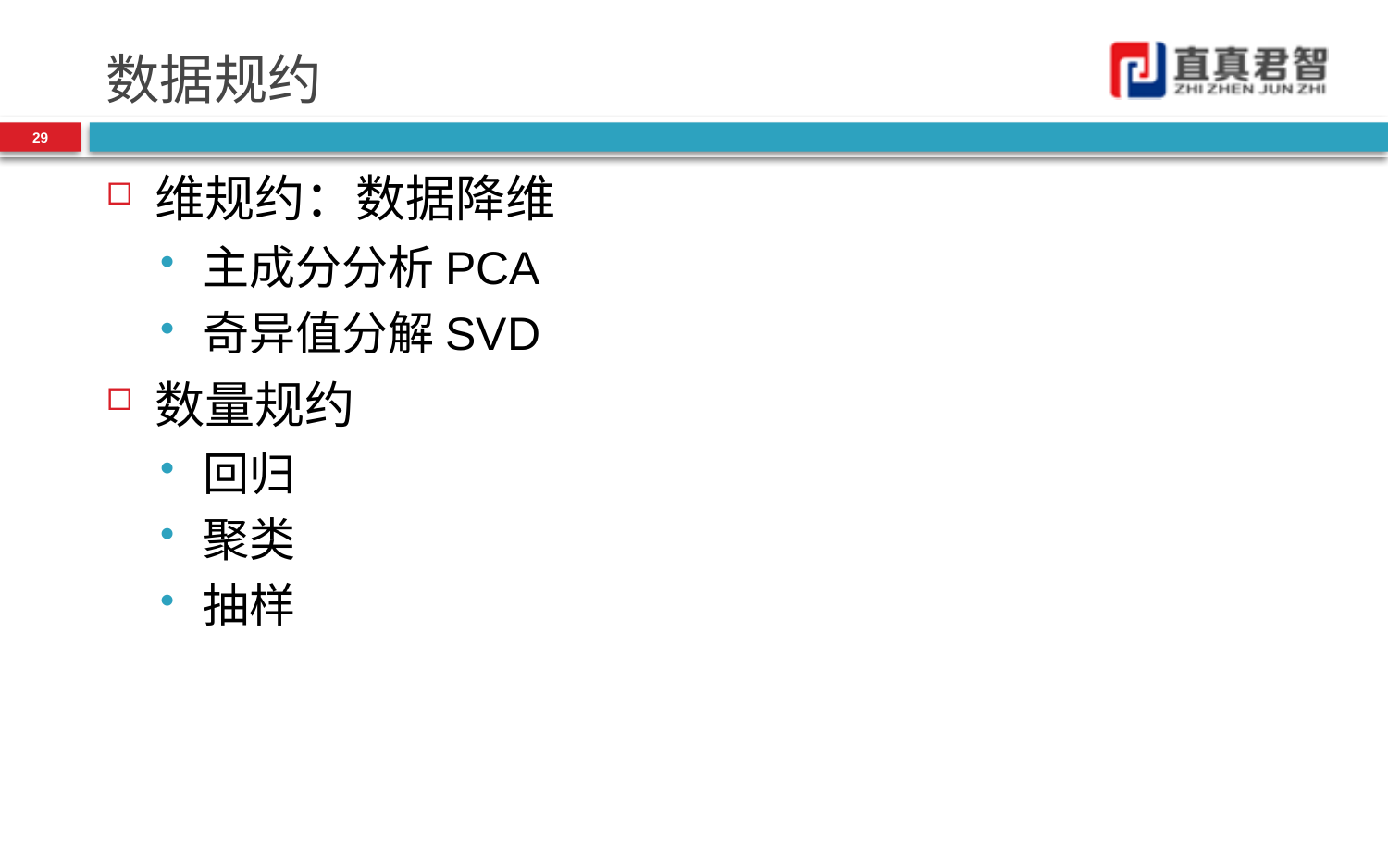

# 数据规约
29
维规约：数据降维
主成分分析PCA
奇异值分解SVD
数量规约
回归
聚类
抽样